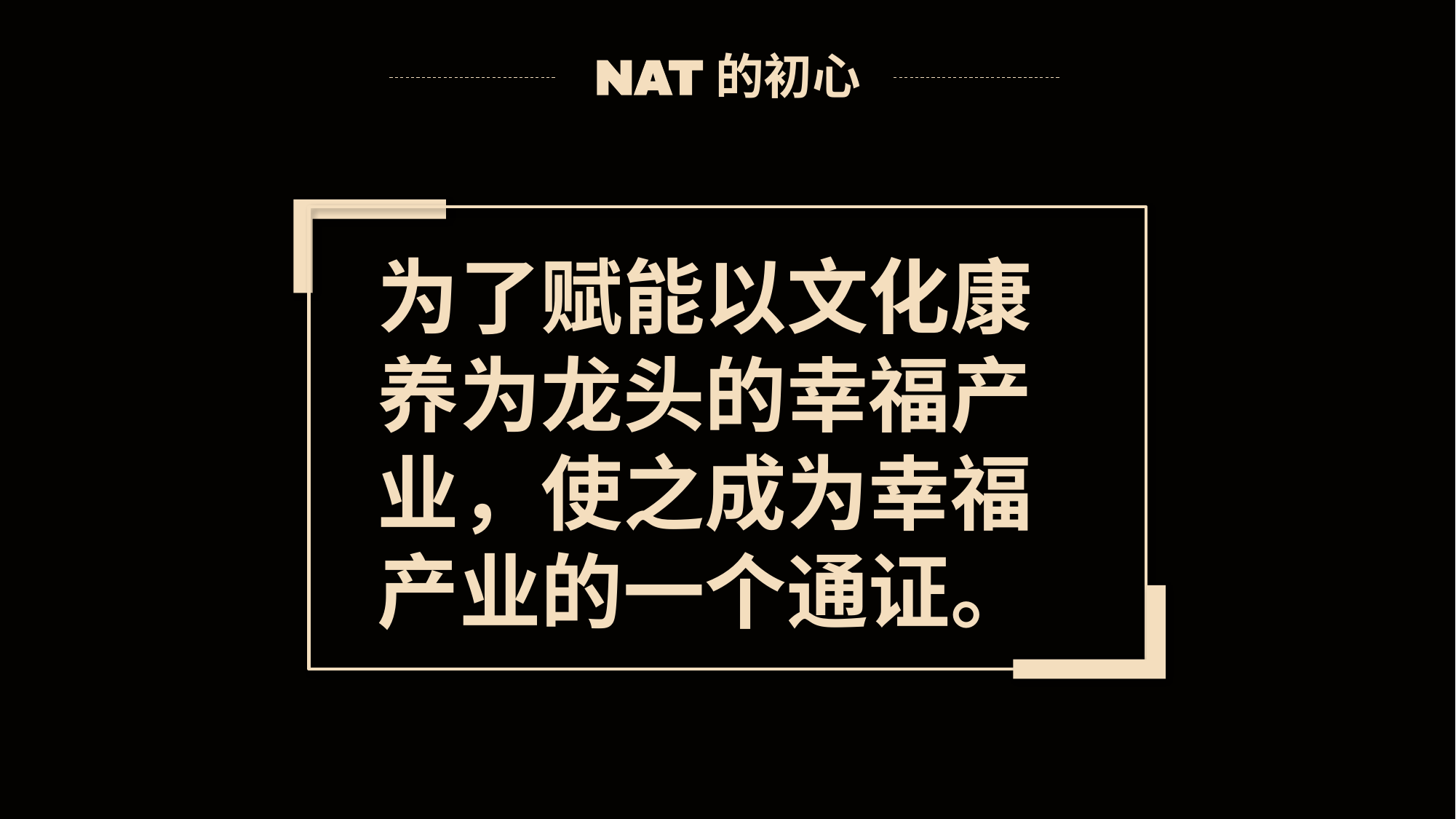

NAT的初心

为了赋能以文化康养为龙头的幸福产业，使之成为幸福产业的一个通证。